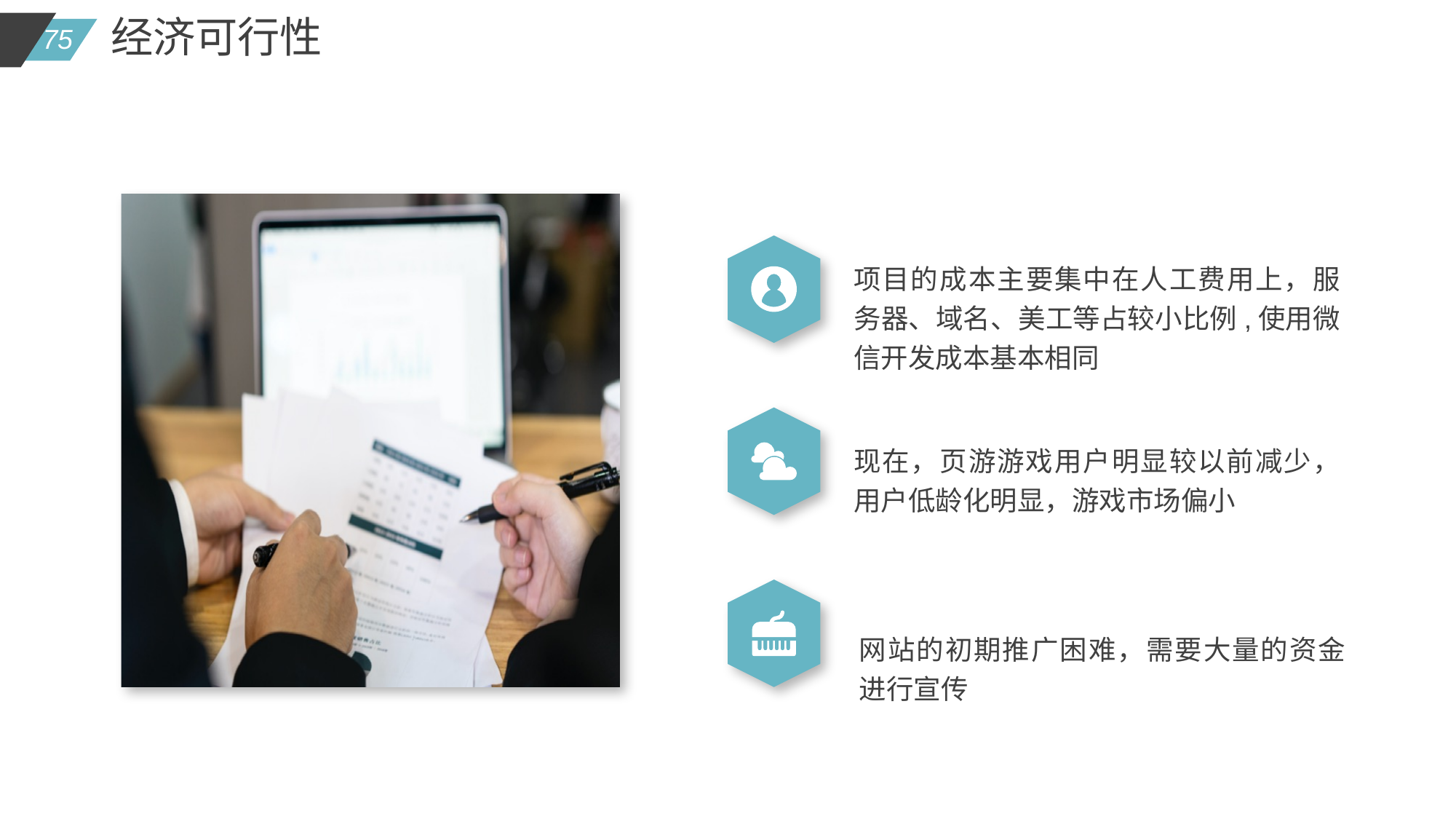

经济可行性

项目的成本主要集中在人工费用上，服务器、域名、美工等占较小比例,使用微信开发成本基本相同

现在，页游游戏用户明显较以前减少，用户低龄化明显，游戏市场偏小

网站的初期推广困难，需要大量的资金进行宣传